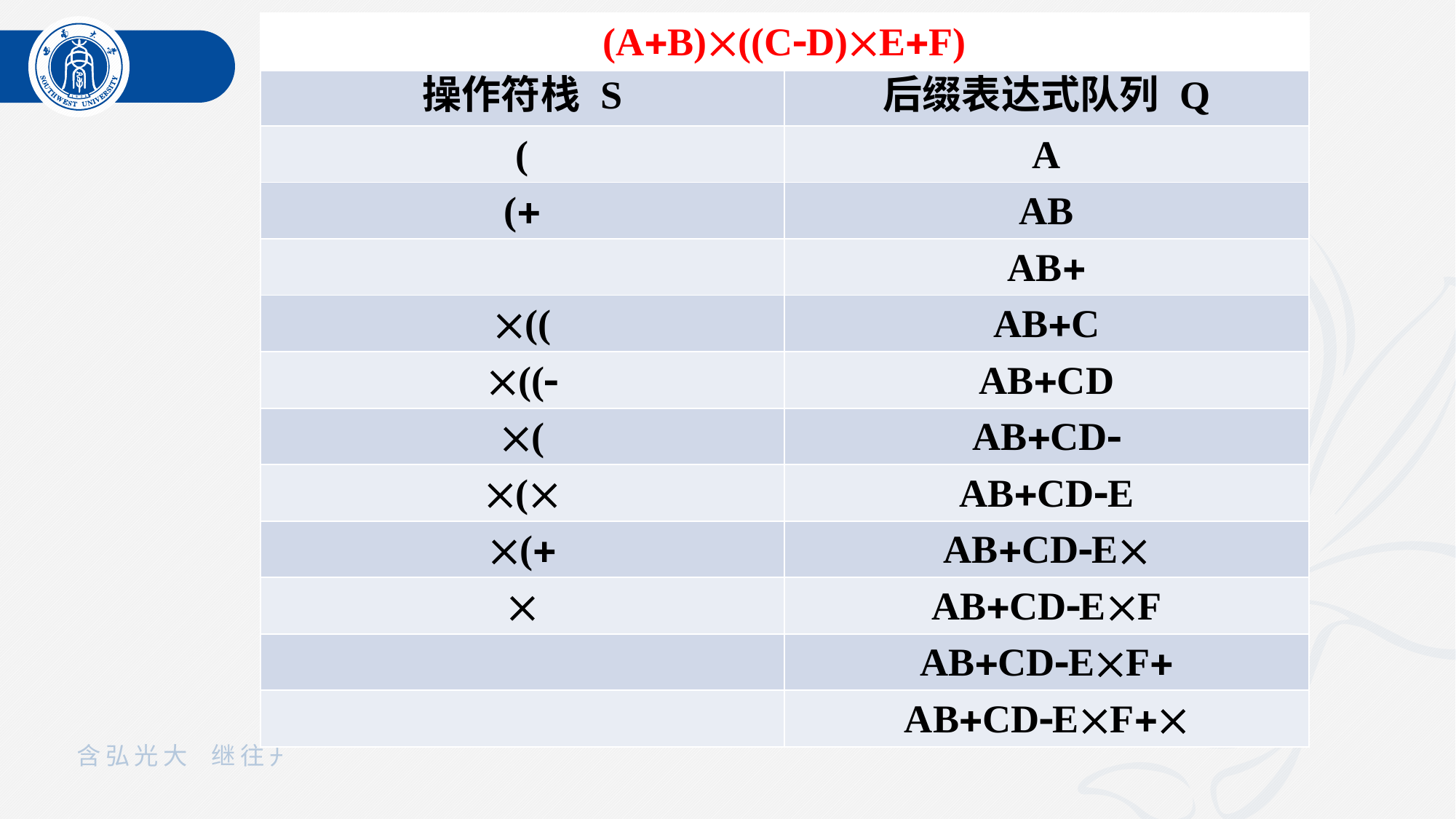

| (A+B)×((C−D)×E+F) |  |
| --- | --- |
| 操作符栈 S | 后缀表达式队列 Q |
| ( | A |
| (+ | AB |
|  | AB+ |
| ×(( | AB+C |
| ×((− | AB+CD |
| ×( | AB+CD− |
| ×(× | AB+CD−E |
| ×(+ | AB+CD−E× |
| × | AB+CD−E×F |
|  | AB+CD−E×F+ |
|  | AB+CD−E×F+× |